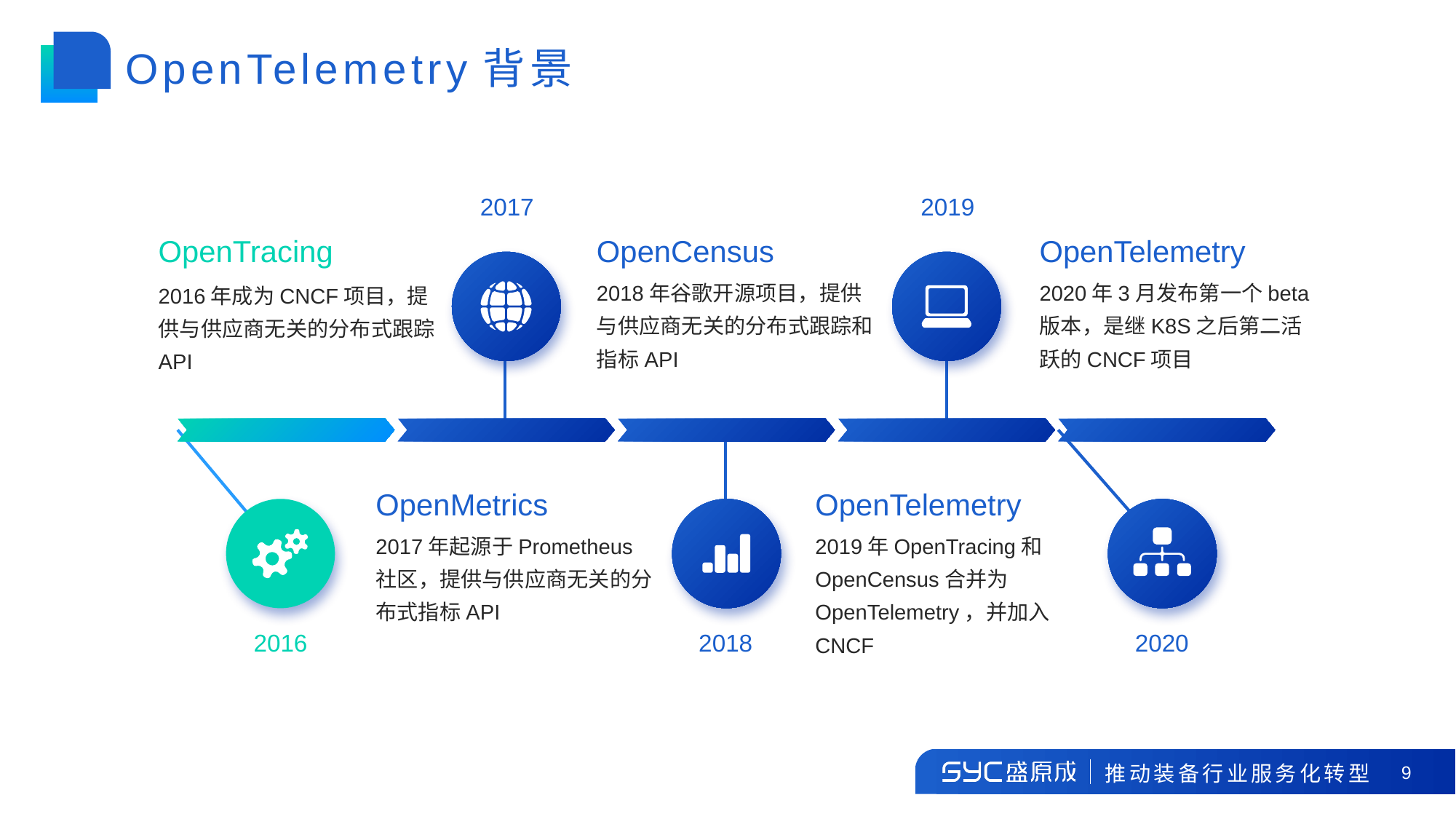

# OpenTelemetry背景
2017
2019
OpenTracing
OpenCensus
OpenTelemetry

2018年谷歌开源项目，提供与供应商无关的分布式跟踪和指标API
2020年3月发布第一个beta版本，是继K8S之后第二活跃的CNCF项目
2016年成为CNCF项目，提供与供应商无关的分布式跟踪API

OpenMetrics
OpenTelemetry

2017年起源于Prometheus社区，提供与供应商无关的分布式指标API
2019年OpenTracing和OpenCensus合并为OpenTelemetry，并加入CNCF

2016
2018
2020